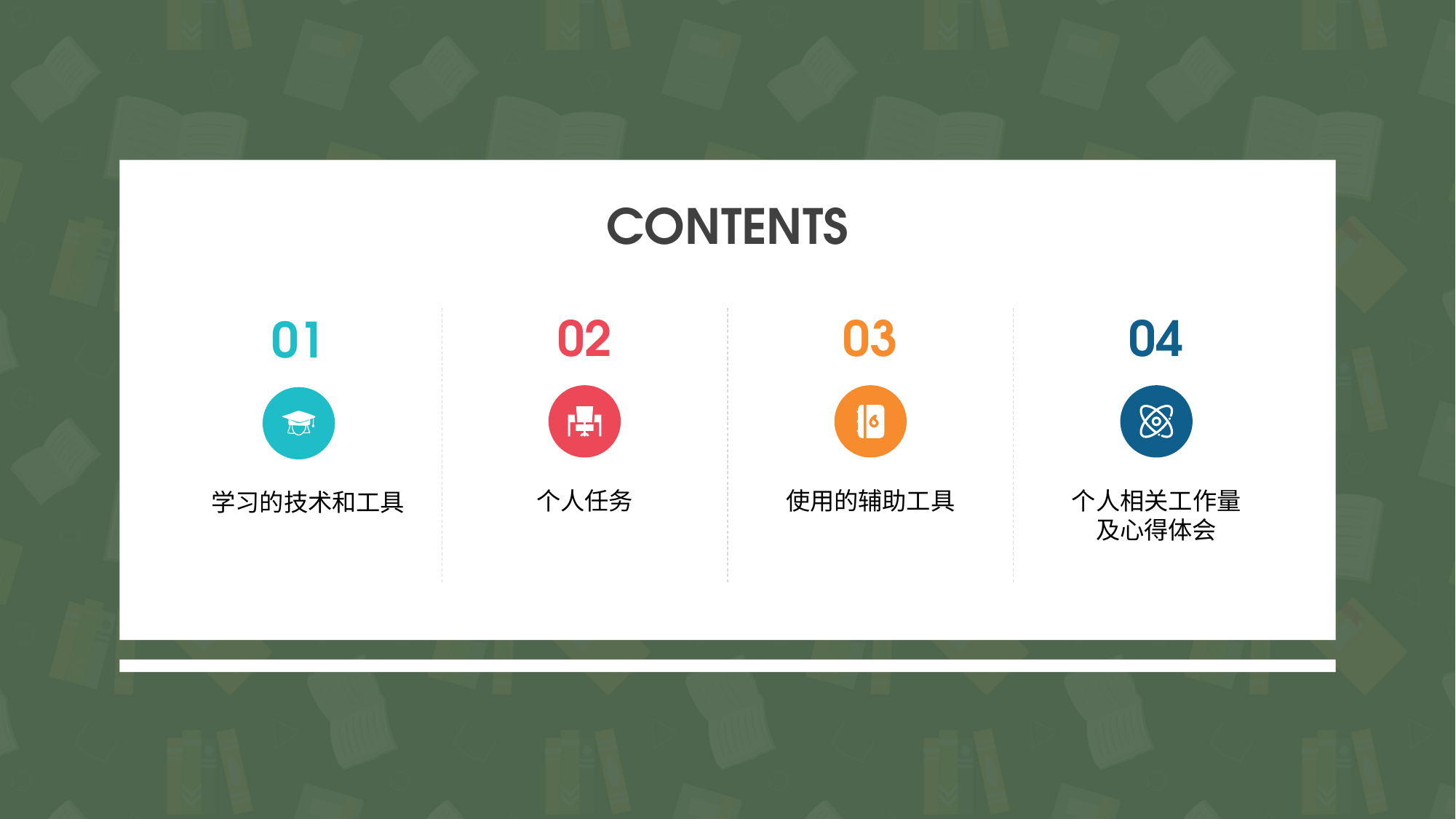

CONTENTS
02

个人任务
03

使用的辅助工具

04

个人相关工作量及心得体会
01

学习的技术和工具